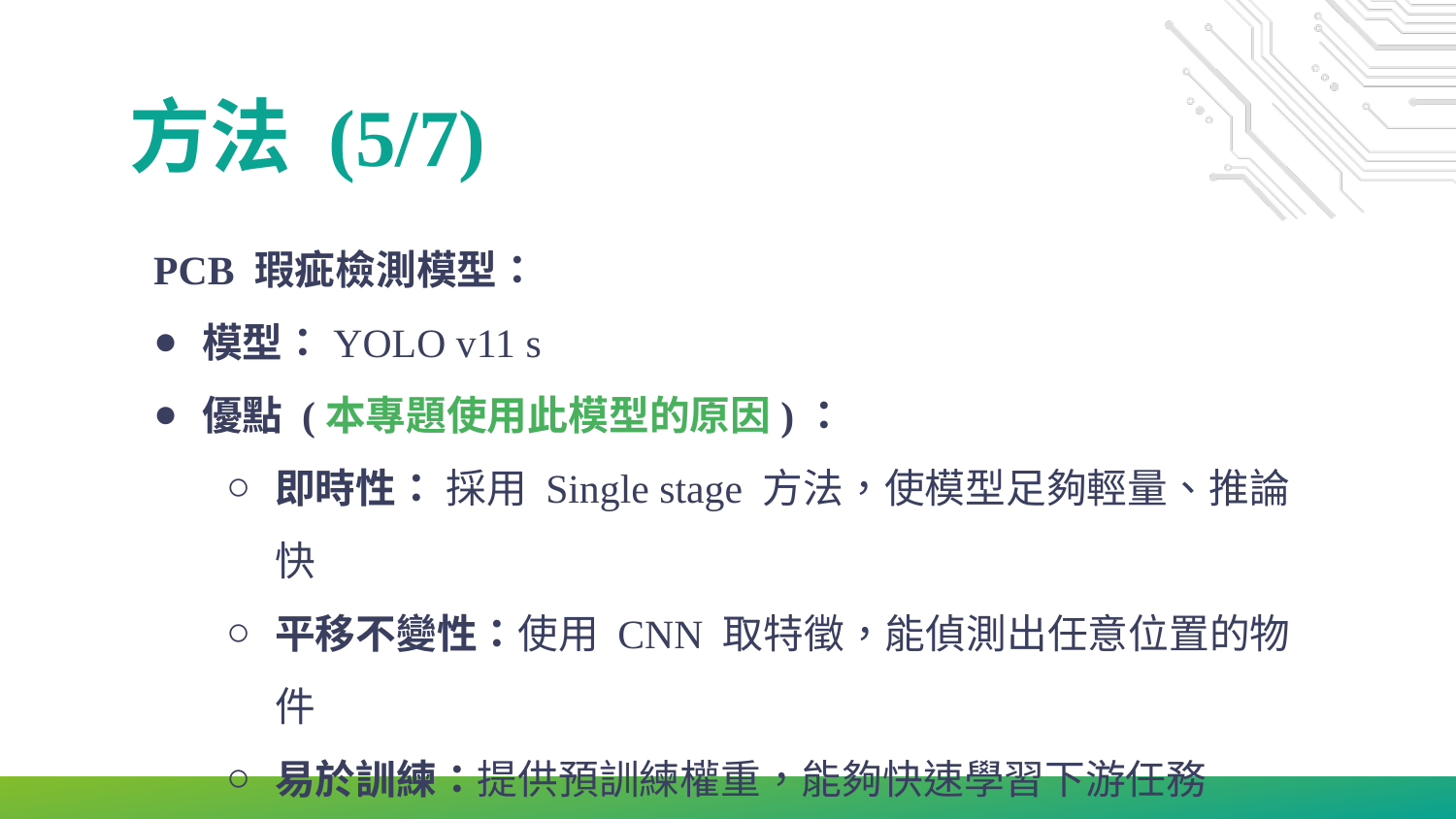

# 方法 (5/7)
PCB 瑕疵檢測模型：
模型：YOLO v11 s
優點 (本專題使用此模型的原因)：
即時性： 採用 Single stage 方法，使模型足夠輕量、推論快
平移不變性：使用 CNN 取特徵，能偵測出任意位置的物件
易於訓練：提供預訓練權重，能夠快速學習下游任務